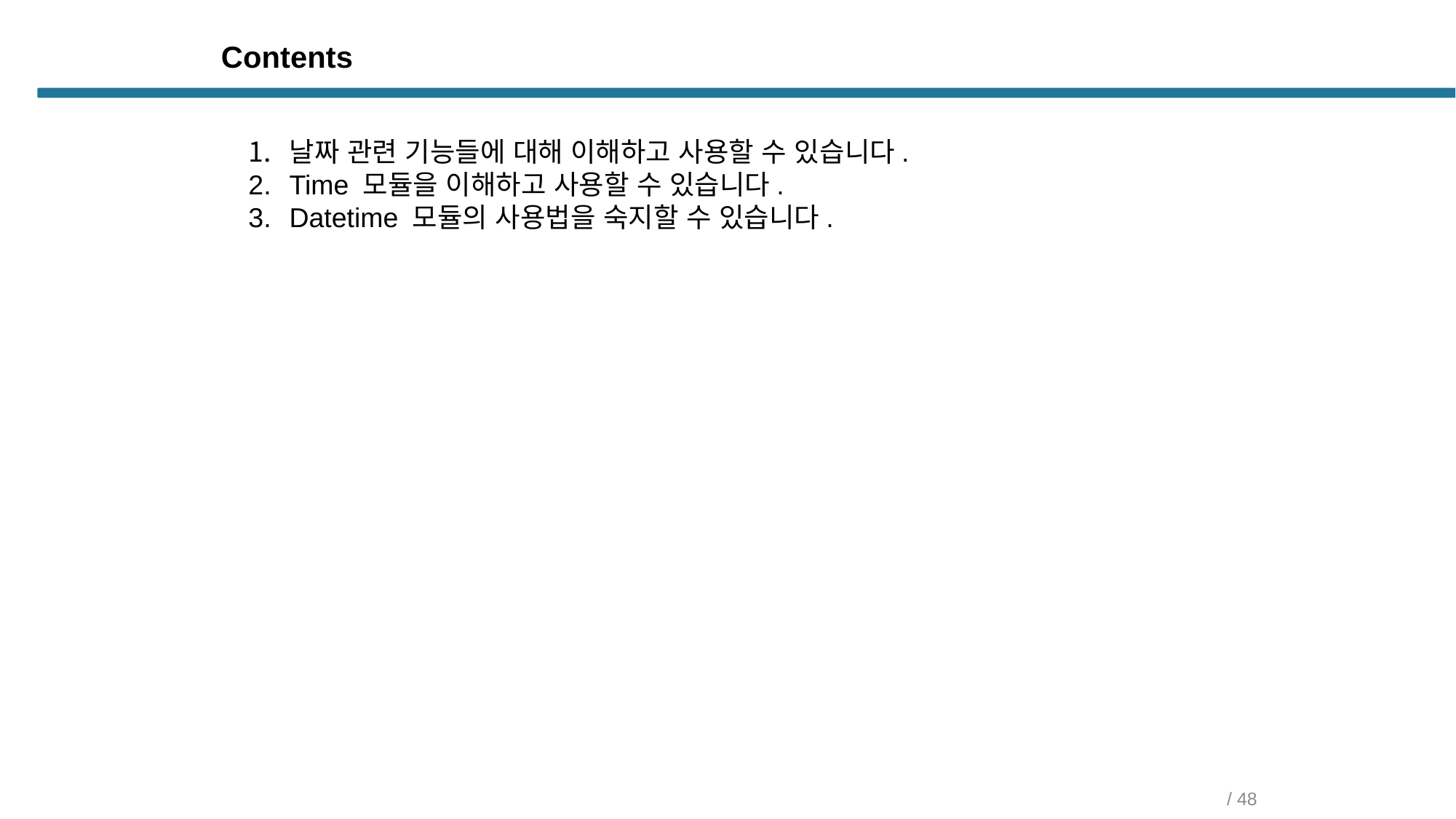

Contents
날짜 관련 기능들에 대해 이해하고 사용할 수 있습니다.
Time 모듈을 이해하고 사용할 수 있습니다.
Datetime 모듈의 사용법을 숙지할 수 있습니다.
/ 48